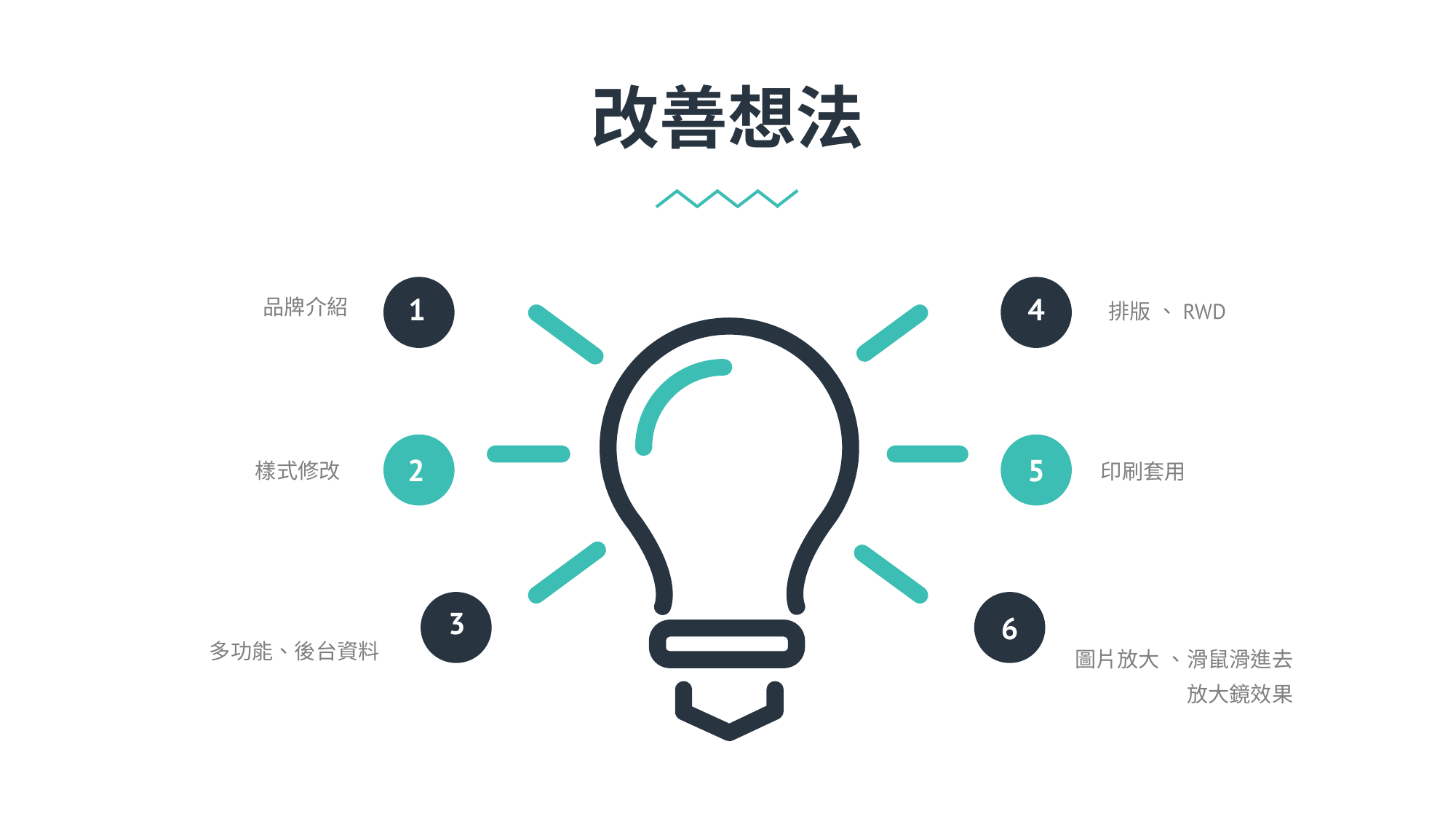

改善想法

1
圖片放大 、滑鼠滑進去
放大鏡效果

排版 、RWD
4
品牌介紹

6

樣式修改
2

印刷套用
5

3
多功能、後台資料